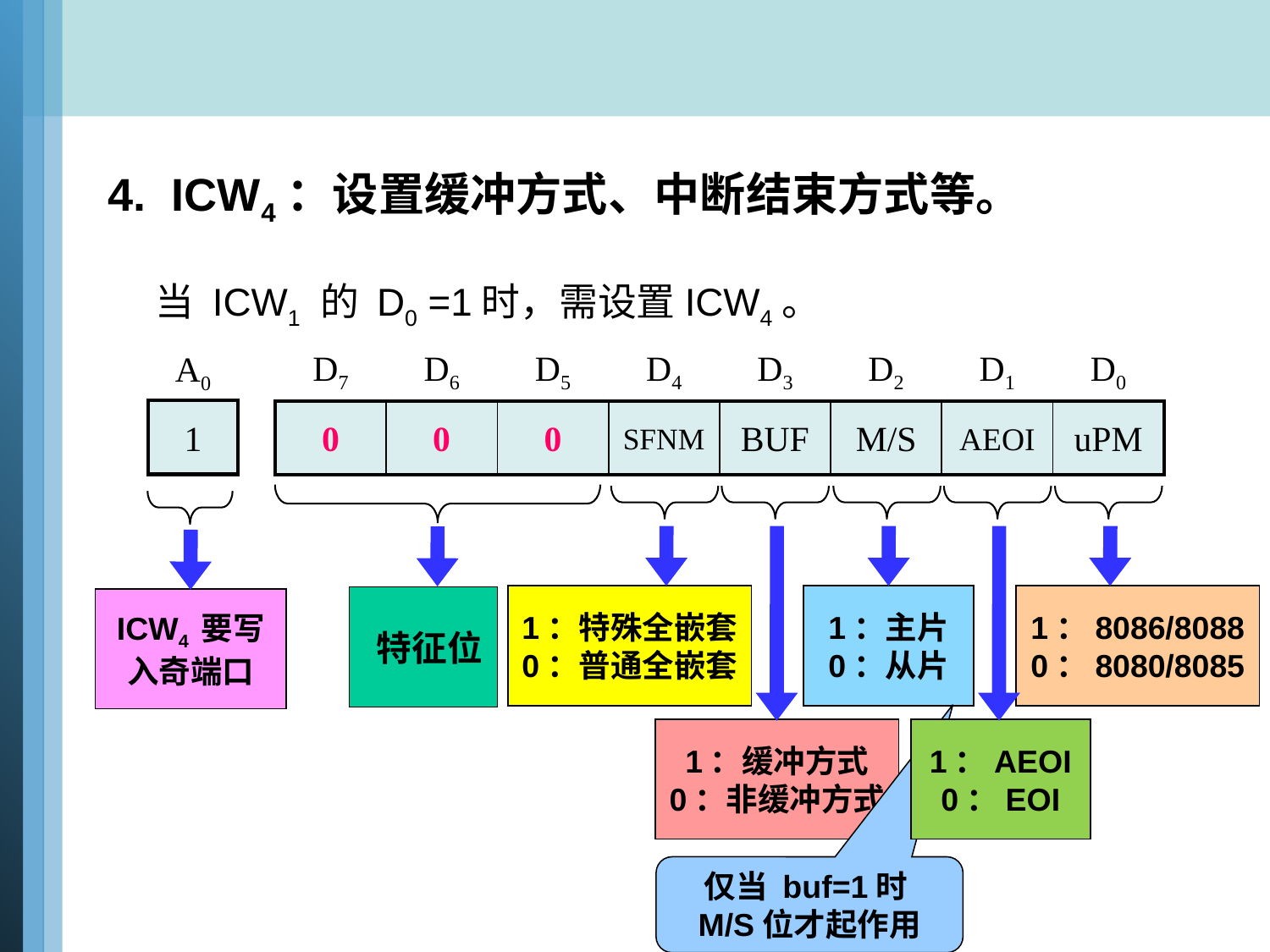

4.  ICW4：设置缓冲方式、中断结束方式等。
当 ICW1 的 D0 =1时，需设置ICW4。

| D7 | D6 | D5 | D4 | D3 | D2 | D1 | D0 |
| --- | --- | --- | --- | --- | --- | --- | --- |
| A0 |
| --- |
| 1 |
| --- |
| 0 | 0 | 0 | SFNM | BUF | M/S | AEOI | uPM |
| --- | --- | --- | --- | --- | --- | --- | --- |

特征位

1：特殊全嵌套
0：普通全嵌套

1：缓冲方式
0：非缓冲方式

1：主片
0：从片

1：AEOI
0：EOI

1：8086/8088
0：8080/8085

ICW4 要写入奇端口
仅当 buf=1时
M/S位才起作用
124